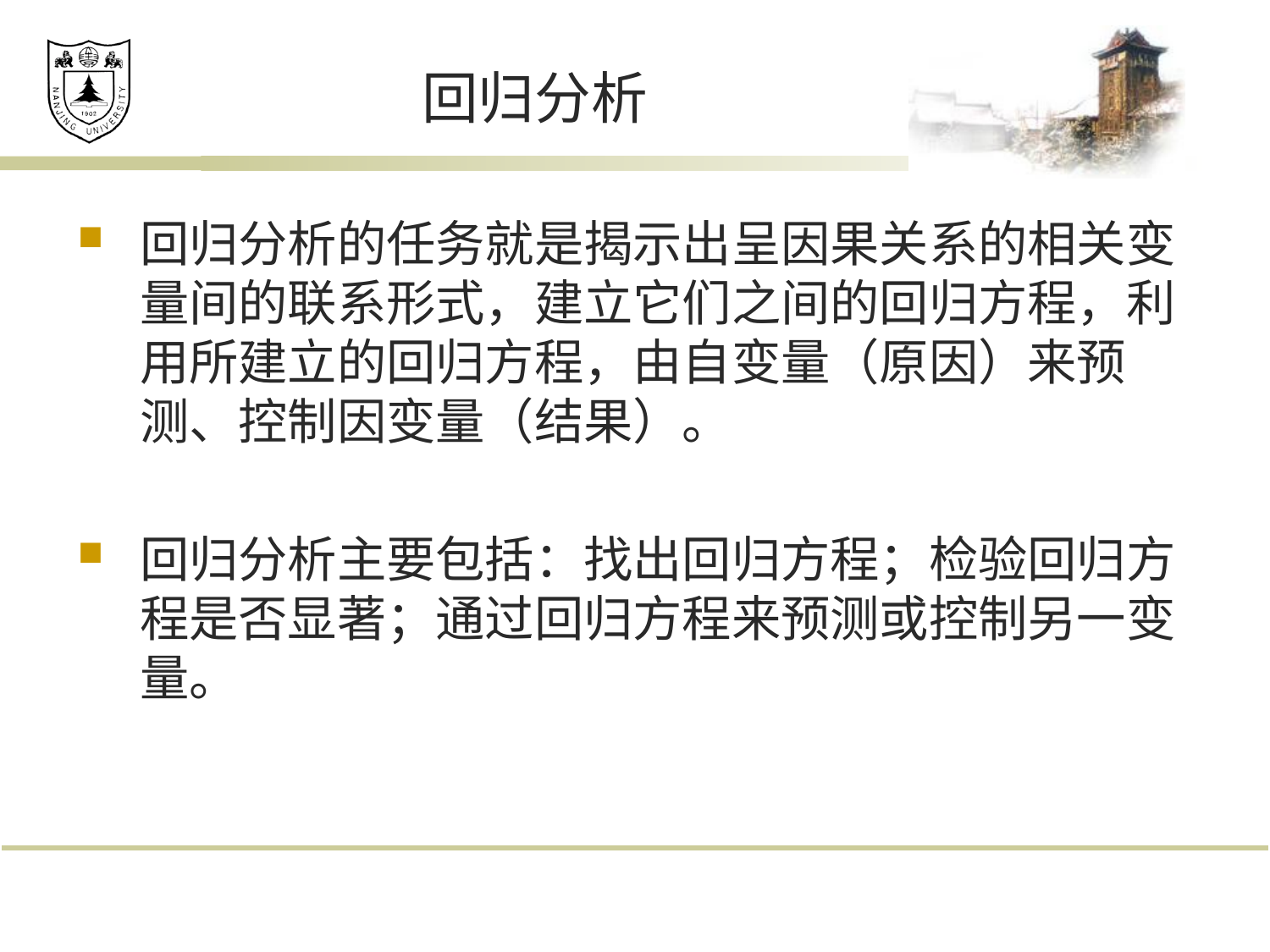

# 回归分析
回归分析的任务就是揭示出呈因果关系的相关变量间的联系形式，建立它们之间的回归方程，利用所建立的回归方程，由自变量（原因）来预测、控制因变量（结果）。

回归分析主要包括：找出回归方程；检验回归方程是否显著；通过回归方程来预测或控制另一变量。